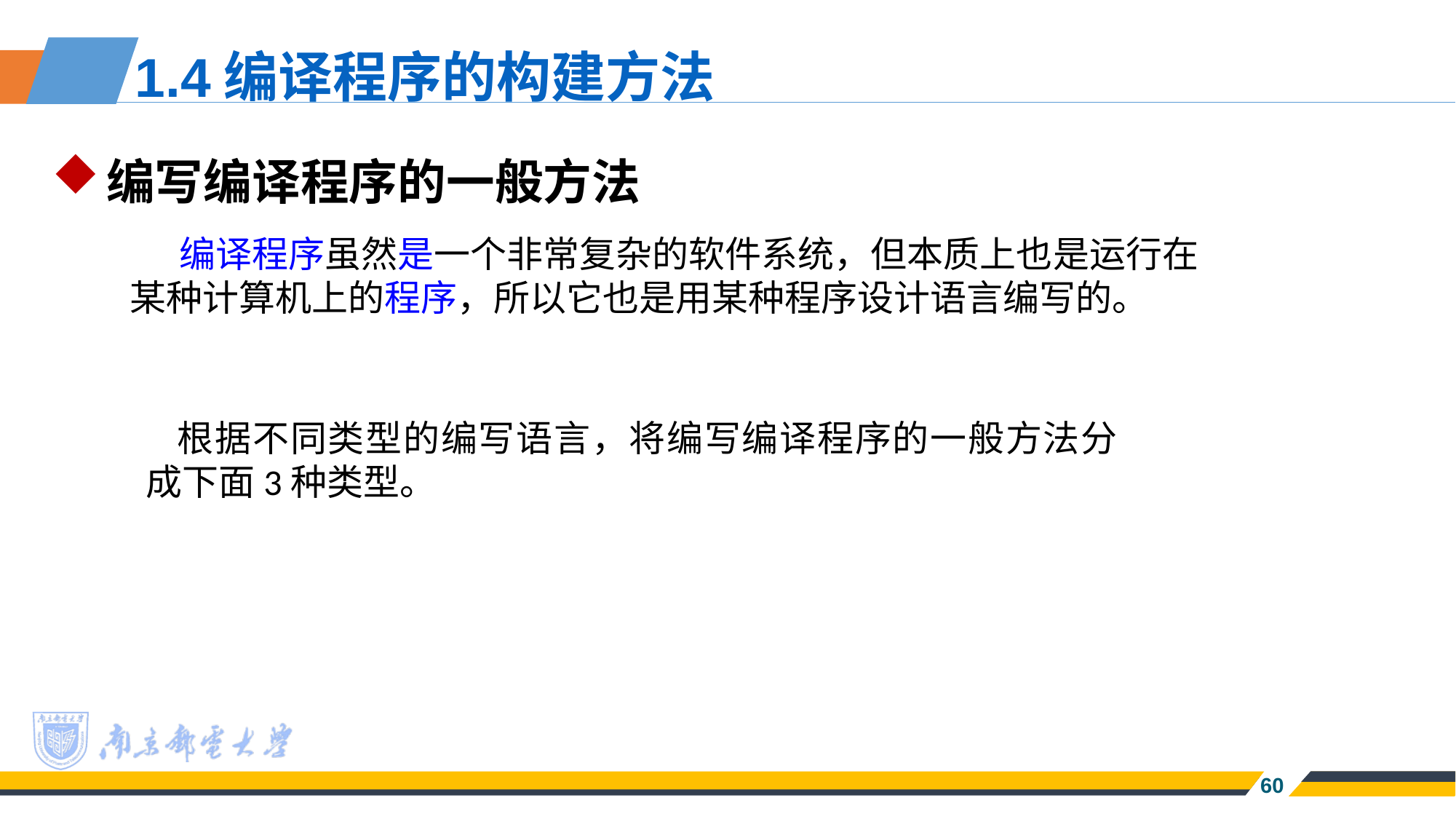

1.4编译程序的构建方法

编写编译程序的一般方法
阶段小结
     编译程序虽然是一个非常复杂的软件系统，但本质上也是运行在某种计算机上的程序，所以它也是用某种程序设计语言编写的。
根据不同类型的编写语言，将编写编译程序的一般方法分成下面3种类型。
60